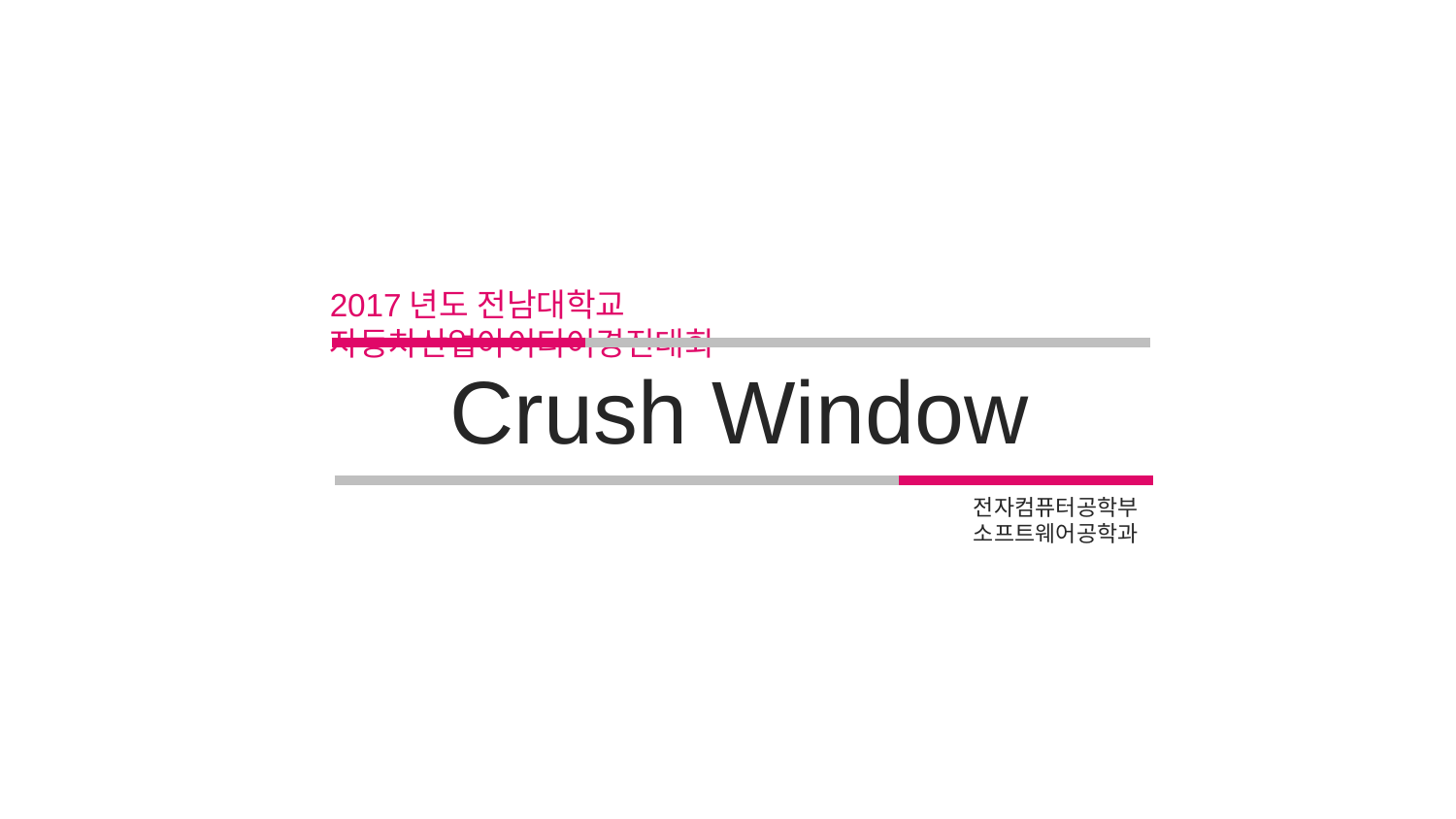

2017년도 전남대학교 자동차산업아이디어경진대회
Crush Window
전자컴퓨터공학부 소프트웨어공학과